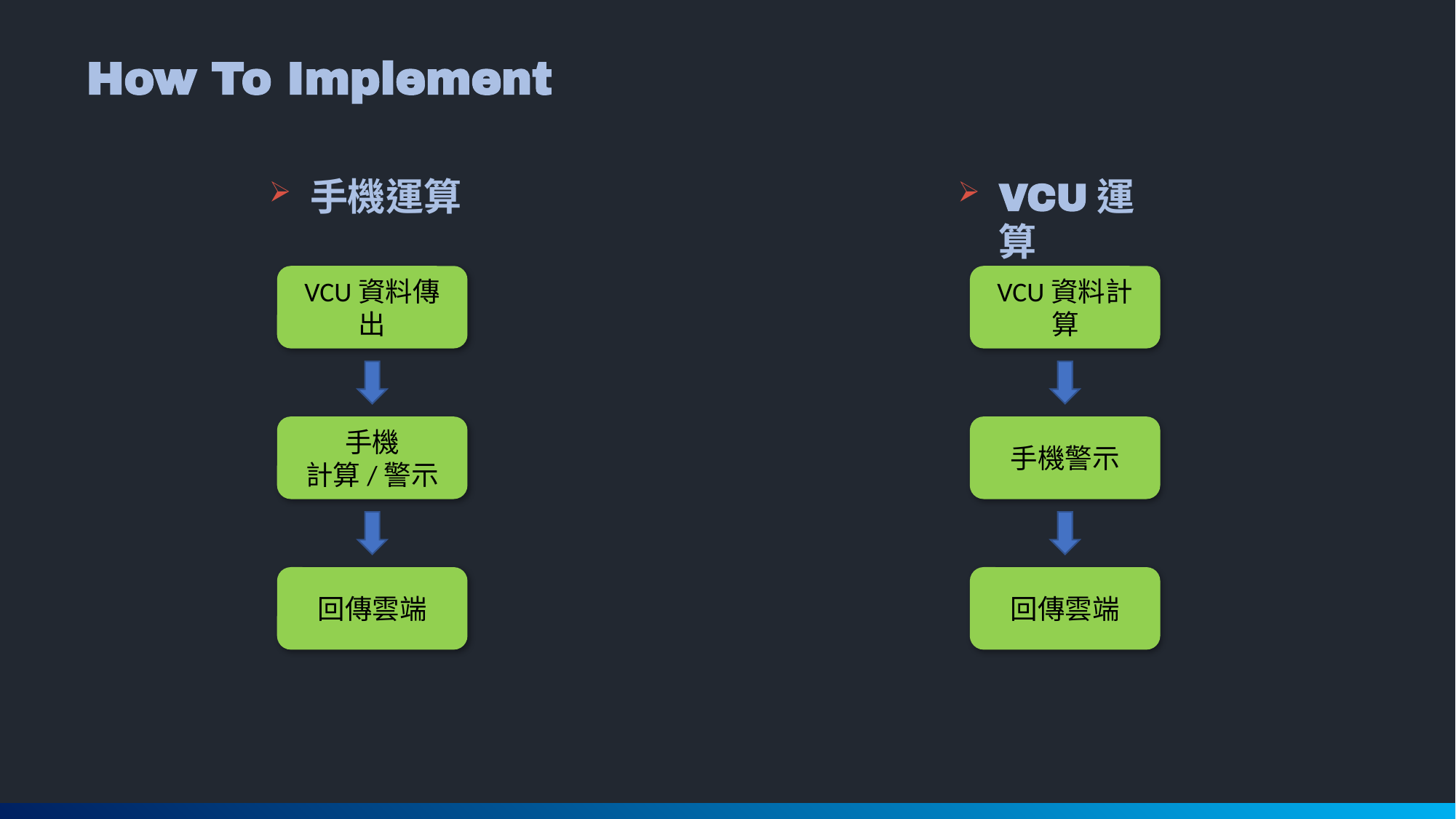

How To Implement
手機運算
VCU運算
VCU資料傳出

手機
計算/警示

回傳雲端
VCU資料計算

手機警示

回傳雲端